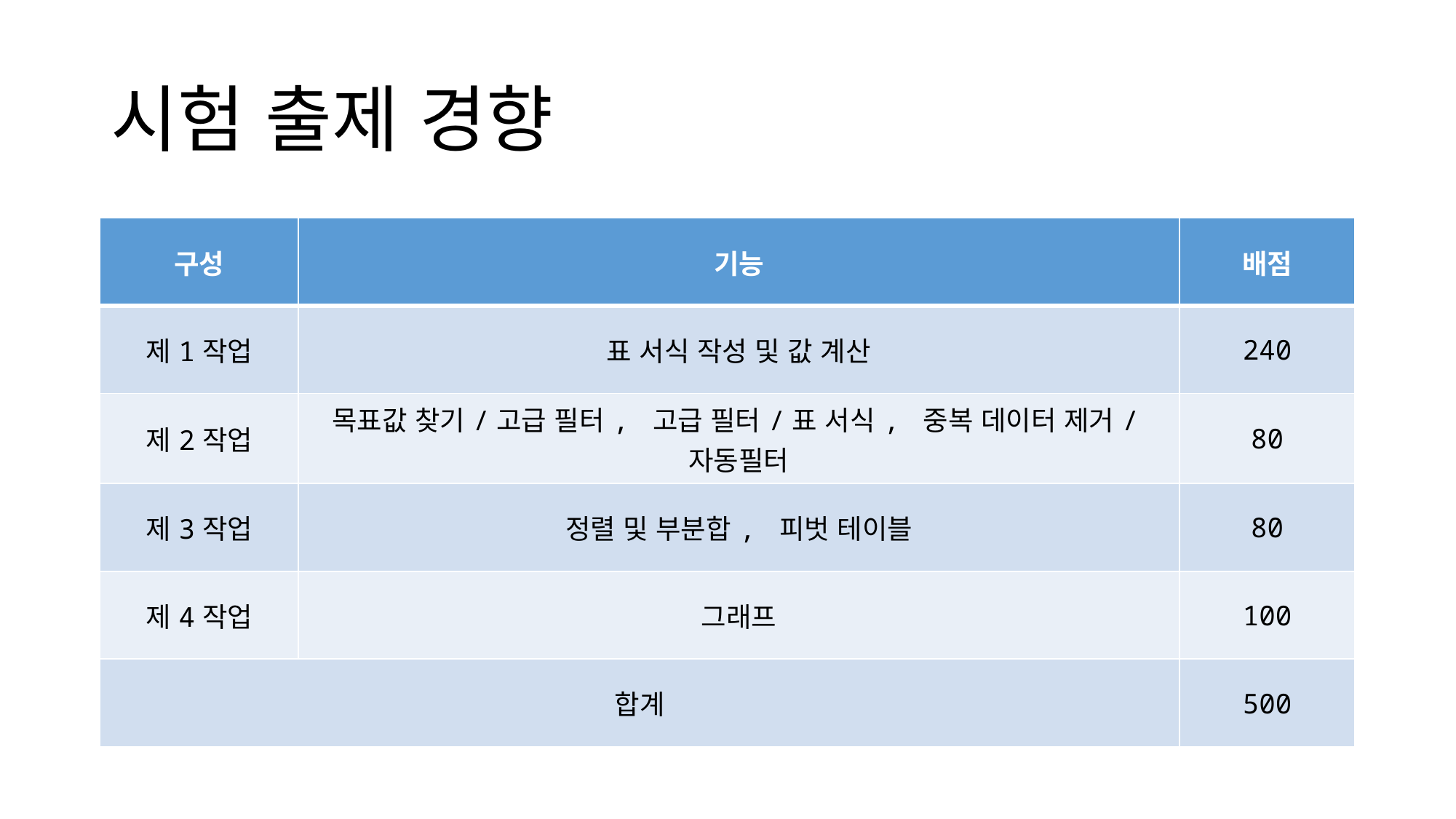

# 시험 출제 경향
| 구성 | 기능 | 배점 |
| --- | --- | --- |
| 제1작업 | 표 서식 작성 및 값 계산 | 240 |
| 제2작업 | 목표값 찾기/고급 필터, 고급 필터/표 서식, 중복 데이터 제거/자동필터 | 80 |
| 제3작업 | 정렬 및 부분합, 피벗 테이블 | 80 |
| 제4작업 | 그래프 | 100 |
| 합계 |  | 500 |